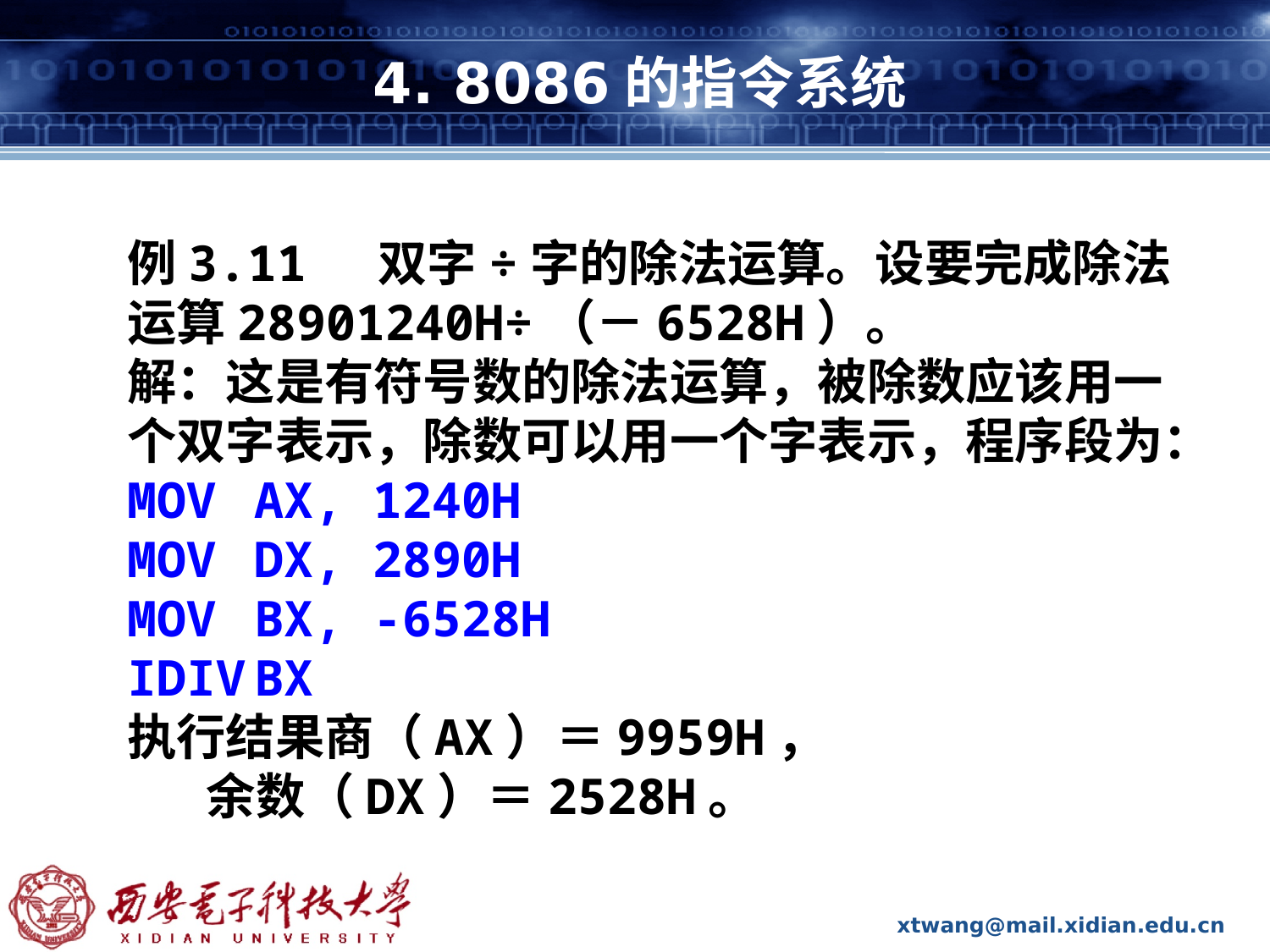

# 4. 8086的指令系统
例3.11  双字÷字的除法运算。设要完成除法运算28901240H÷（－6528H）。
解：这是有符号数的除法运算，被除数应该用一个双字表示，除数可以用一个字表示，程序段为：
MOV	AX, 1240H
MOV	DX, 2890H
MOV	BX, -6528H
IDIV	BX
执行结果商（AX）＝9959H，
      余数（DX）＝2528H。